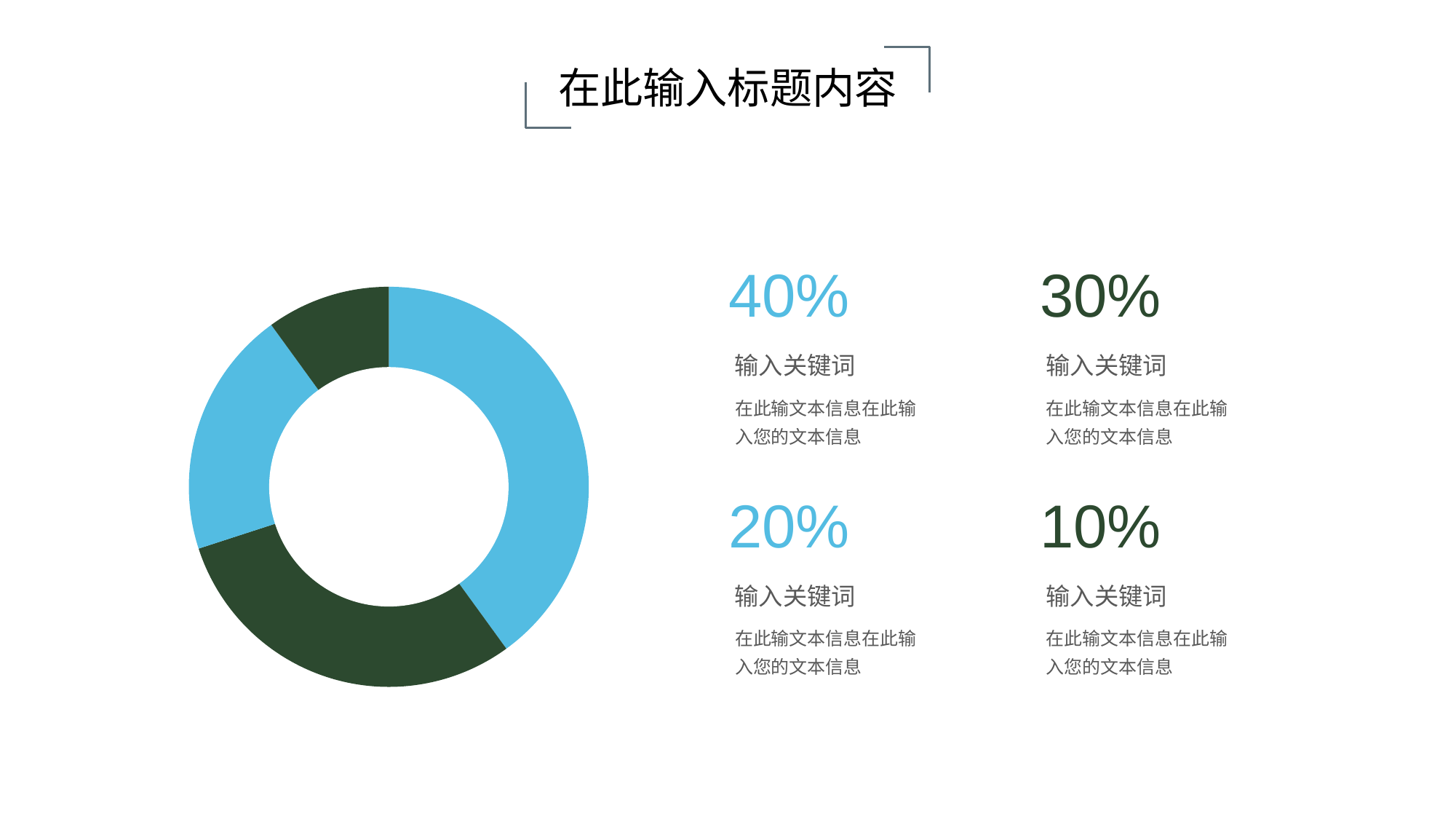

在此输入标题内容
40%
输入关键词
在此输文本信息在此输入您的文本信息
30%
输入关键词
在此输文本信息在此输入您的文本信息

### Chart

| Category | Sales |
|---|---|
| 1st Qtr | 40.0 |
| 2nd Qtr | 30.0 |
| 3rd Qtr | 20.0 |
| 4th Qtr | 10.0 |
20%
输入关键词
在此输文本信息在此输入您的文本信息
10%
输入关键词
在此输文本信息在此输入您的文本信息